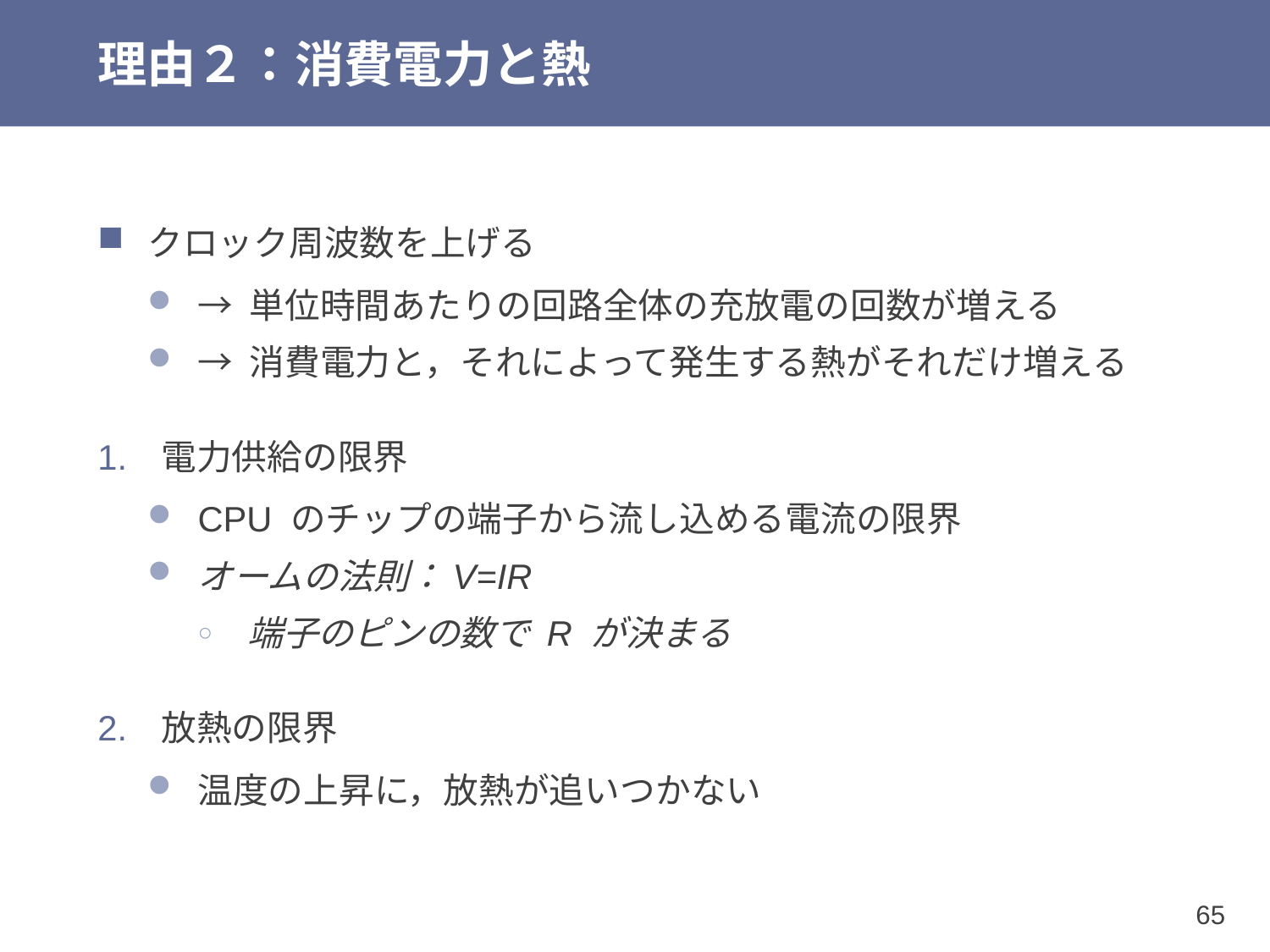

# 理由２：消費電力と熱
クロック周波数を上げる
→ 単位時間あたりの回路全体の充放電の回数が増える
→ 消費電力と，それによって発生する熱がそれだけ増える
電力供給の限界
CPU のチップの端子から流し込める電流の限界
オームの法則：V=IR
端子のピンの数で R が決まる
放熱の限界
温度の上昇に，放熱が追いつかない